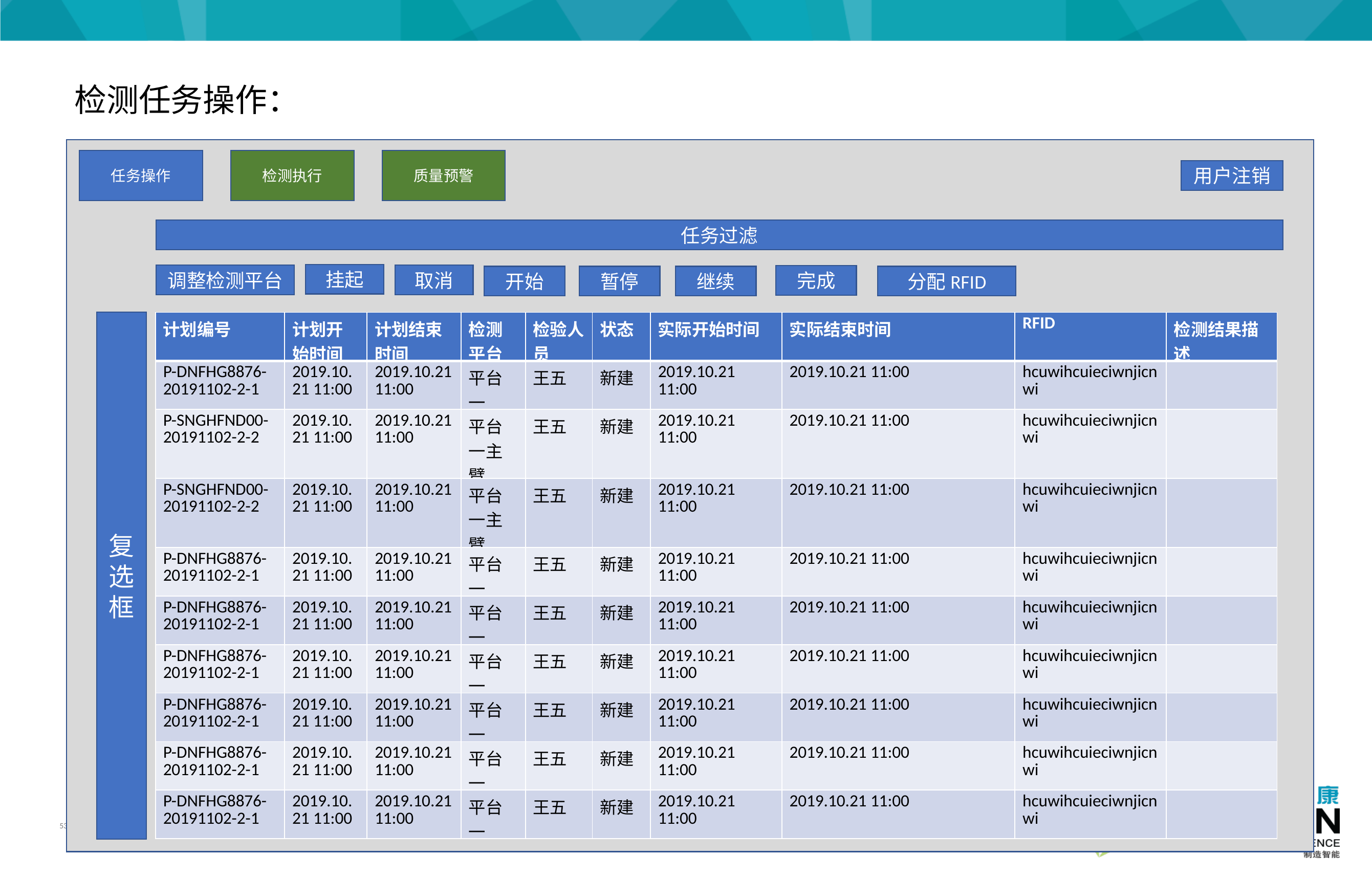

检测任务操作：

任务操作
检测执行
质量预警
用户注销
任务过滤
挂起
调整检测平台
取消
完成
开始
暂停
继续
分配RFID
复选框
| 计划编号 | 计划开始时间 | 计划结束时间 | 检测平台 | 检验人员 | 状态 | 实际开始时间 | 实际结束时间 | RFID | 检测结果描述 |
| --- | --- | --- | --- | --- | --- | --- | --- | --- | --- |
| P-DNFHG8876-20191102-2-1 | 2019.10.21 11:00 | 2019.10.21 11:00 | 平台一 | 王五 | 新建 | 2019.10.21 11:00 | 2019.10.21 11:00 | hcuwihcuieciwnjicnwi |  |
| P-SNGHFND00-20191102-2-2 | 2019.10.21 11:00 | 2019.10.21 11:00 | 平台一主臂 | 王五 | 新建 | 2019.10.21 11:00 | 2019.10.21 11:00 | hcuwihcuieciwnjicnwi |  |
| P-SNGHFND00-20191102-2-2 | 2019.10.21 11:00 | 2019.10.21 11:00 | 平台一主臂 | 王五 | 新建 | 2019.10.21 11:00 | 2019.10.21 11:00 | hcuwihcuieciwnjicnwi |  |
| P-DNFHG8876-20191102-2-1 | 2019.10.21 11:00 | 2019.10.21 11:00 | 平台一 | 王五 | 新建 | 2019.10.21 11:00 | 2019.10.21 11:00 | hcuwihcuieciwnjicnwi |  |
| P-DNFHG8876-20191102-2-1 | 2019.10.21 11:00 | 2019.10.21 11:00 | 平台一 | 王五 | 新建 | 2019.10.21 11:00 | 2019.10.21 11:00 | hcuwihcuieciwnjicnwi |  |
| P-DNFHG8876-20191102-2-1 | 2019.10.21 11:00 | 2019.10.21 11:00 | 平台一 | 王五 | 新建 | 2019.10.21 11:00 | 2019.10.21 11:00 | hcuwihcuieciwnjicnwi |  |
| P-DNFHG8876-20191102-2-1 | 2019.10.21 11:00 | 2019.10.21 11:00 | 平台一 | 王五 | 新建 | 2019.10.21 11:00 | 2019.10.21 11:00 | hcuwihcuieciwnjicnwi |  |
| P-DNFHG8876-20191102-2-1 | 2019.10.21 11:00 | 2019.10.21 11:00 | 平台一 | 王五 | 新建 | 2019.10.21 11:00 | 2019.10.21 11:00 | hcuwihcuieciwnjicnwi |  |
| P-DNFHG8876-20191102-2-1 | 2019.10.21 11:00 | 2019.10.21 11:00 | 平台一 | 王五 | 新建 | 2019.10.21 11:00 | 2019.10.21 11:00 | hcuwihcuieciwnjicnwi |  |